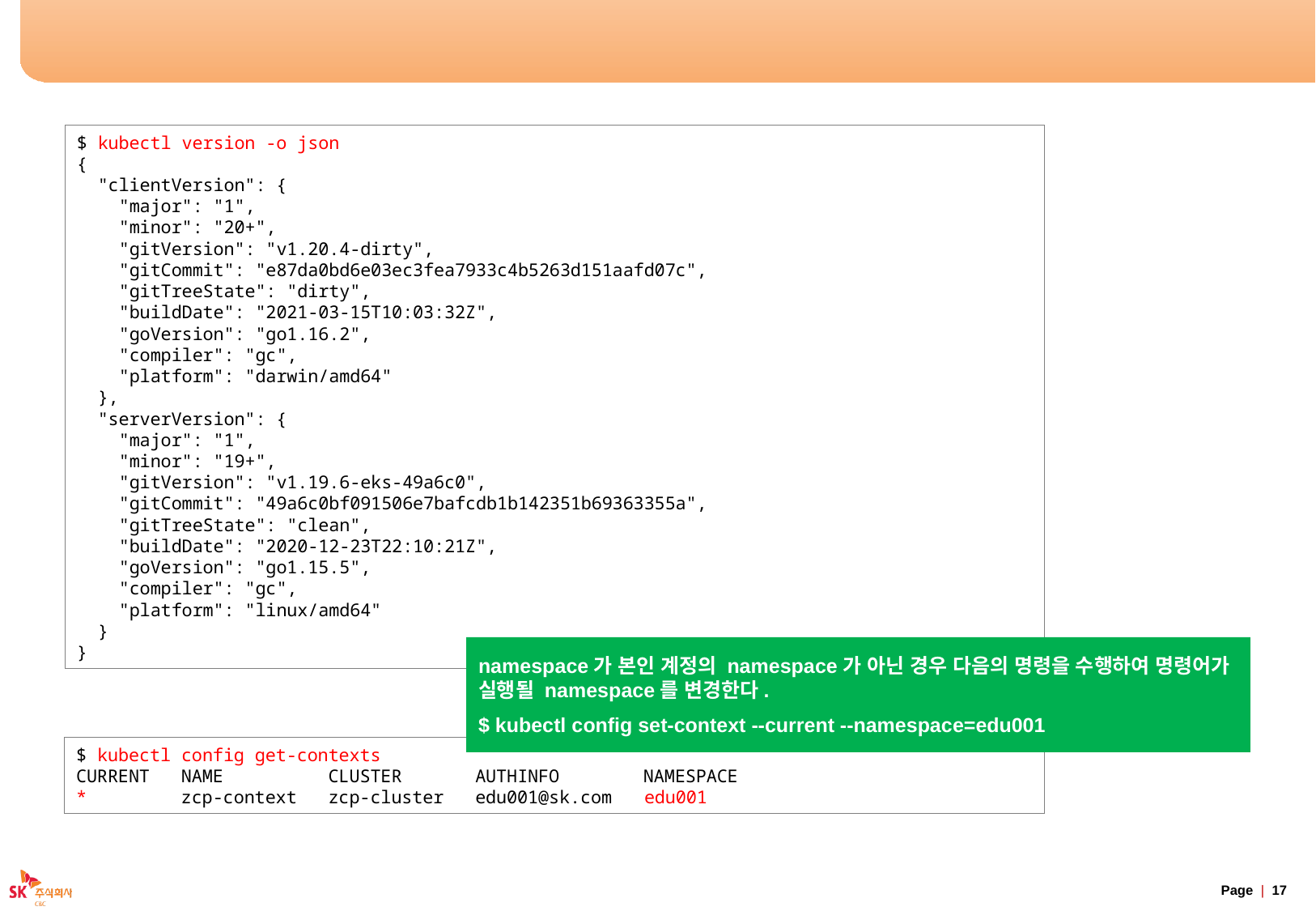

# 커맨드 확인
$ kubectl version -o json
{
  "clientVersion": {
    "major": "1",
    "minor": "20+",
    "gitVersion": "v1.20.4-dirty",
    "gitCommit": "e87da0bd6e03ec3fea7933c4b5263d151aafd07c",
    "gitTreeState": "dirty",
    "buildDate": "2021-03-15T10:03:32Z",
    "goVersion": "go1.16.2",
    "compiler": "gc",
    "platform": "darwin/amd64"
  },
  "serverVersion": {
    "major": "1",
    "minor": "19+",
    "gitVersion": "v1.19.6-eks-49a6c0",
    "gitCommit": "49a6c0bf091506e7bafcdb1b142351b69363355a",
    "gitTreeState": "clean",
    "buildDate": "2020-12-23T22:10:21Z",
    "goVersion": "go1.15.5",
    "compiler": "gc",
    "platform": "linux/amd64"
  }
}
namespace가 본인 계정의 namespace가 아닌 경우 다음의 명령을 수행하여 명령어가 실행될 namespace를 변경한다.
$ kubectl config set-context --current --namespace=edu001
$ kubectl config get-contexts
CURRENT   NAME          CLUSTER       AUTHINFO        NAMESPACE
*         zcp-context   zcp-cluster   edu001@sk.com   edu001